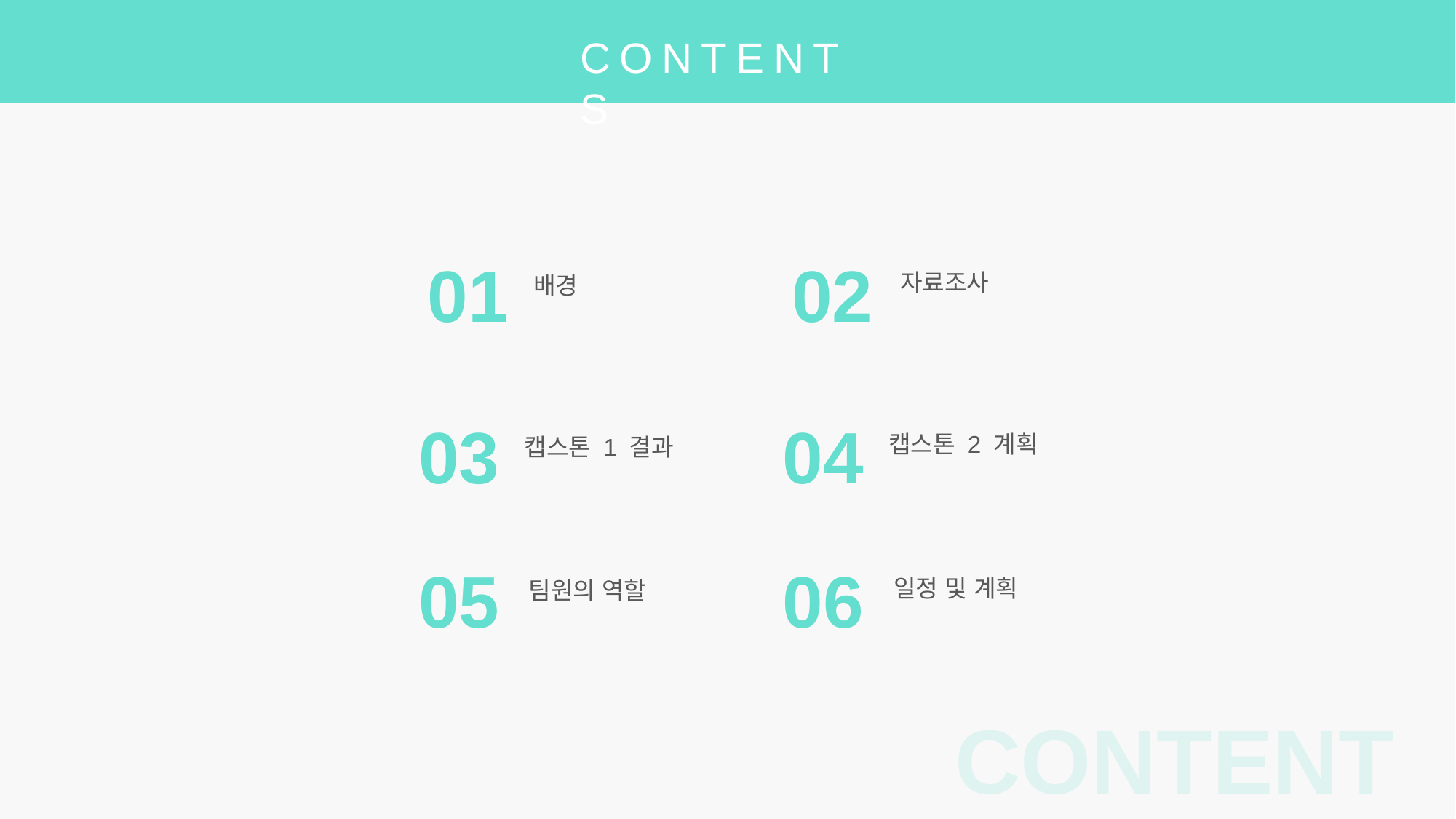

CONTENTS
01
배경
02
자료조사

캡스톤 2 계획
04
03
캡스톤 1 결과

일정 및 계획
06
05
팀원의 역할
CONTENTS